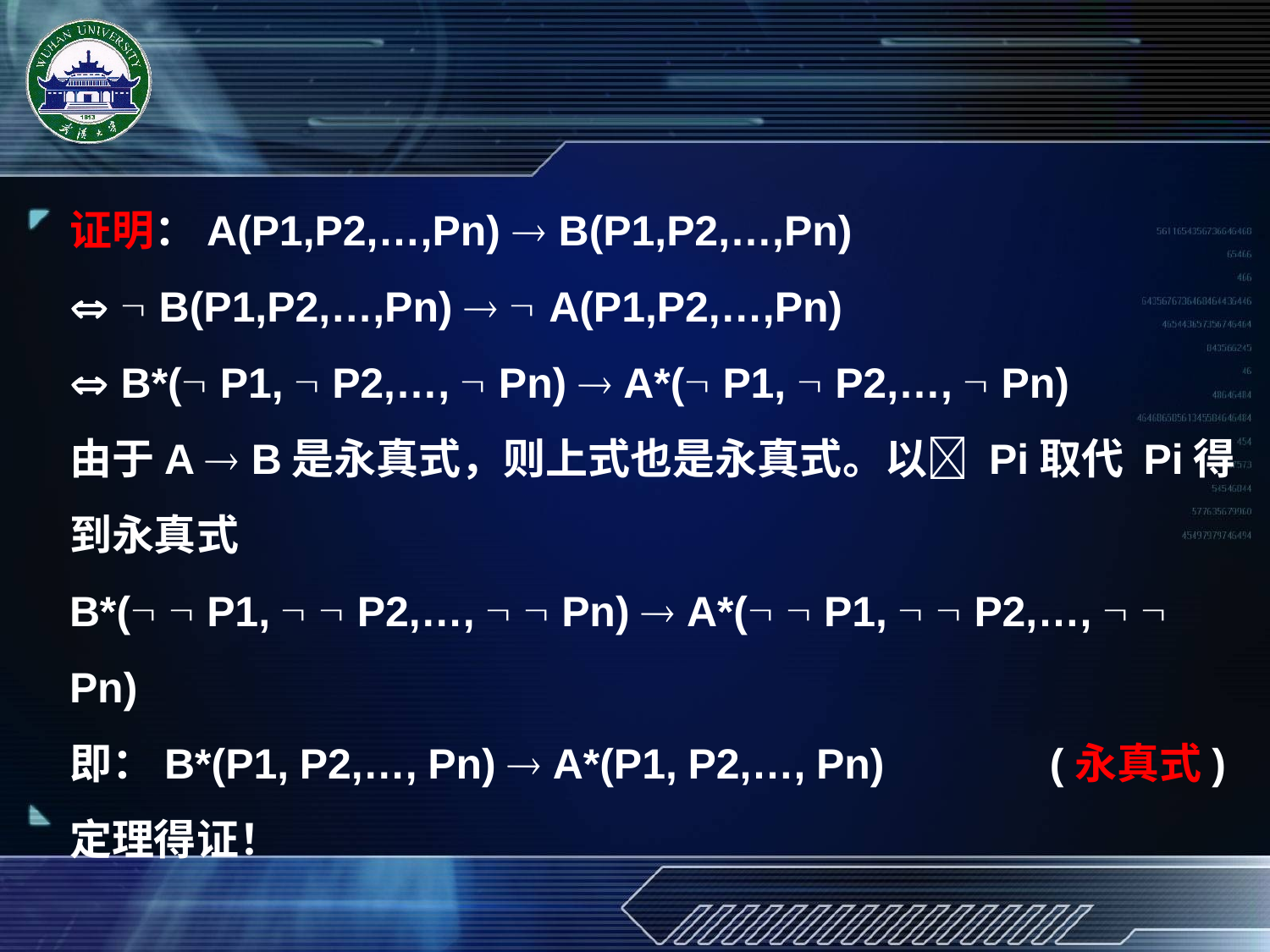

证明：A(P1,P2,…,Pn) → B(P1,P2,…,Pn)
⇔ ¬ B(P1,P2,…,Pn) → ¬ A(P1,P2,…,Pn)
⇔ B*(¬ P1, ¬ P2,…, ¬ Pn) → A*(¬ P1, ¬ P2,…, ¬ Pn)
由于A → B是永真式，则上式也是永真式。以¬ Pi取代 Pi得到永真式
B*(¬ ¬ P1, ¬ ¬ P2,…, ¬ ¬ Pn) → A*(¬ ¬ P1, ¬ ¬ P2,…, ¬ ¬ Pn)
即：B*(P1, P2,…, Pn) → A*(P1, P2,…, Pn)              (永真式)
定理得证！